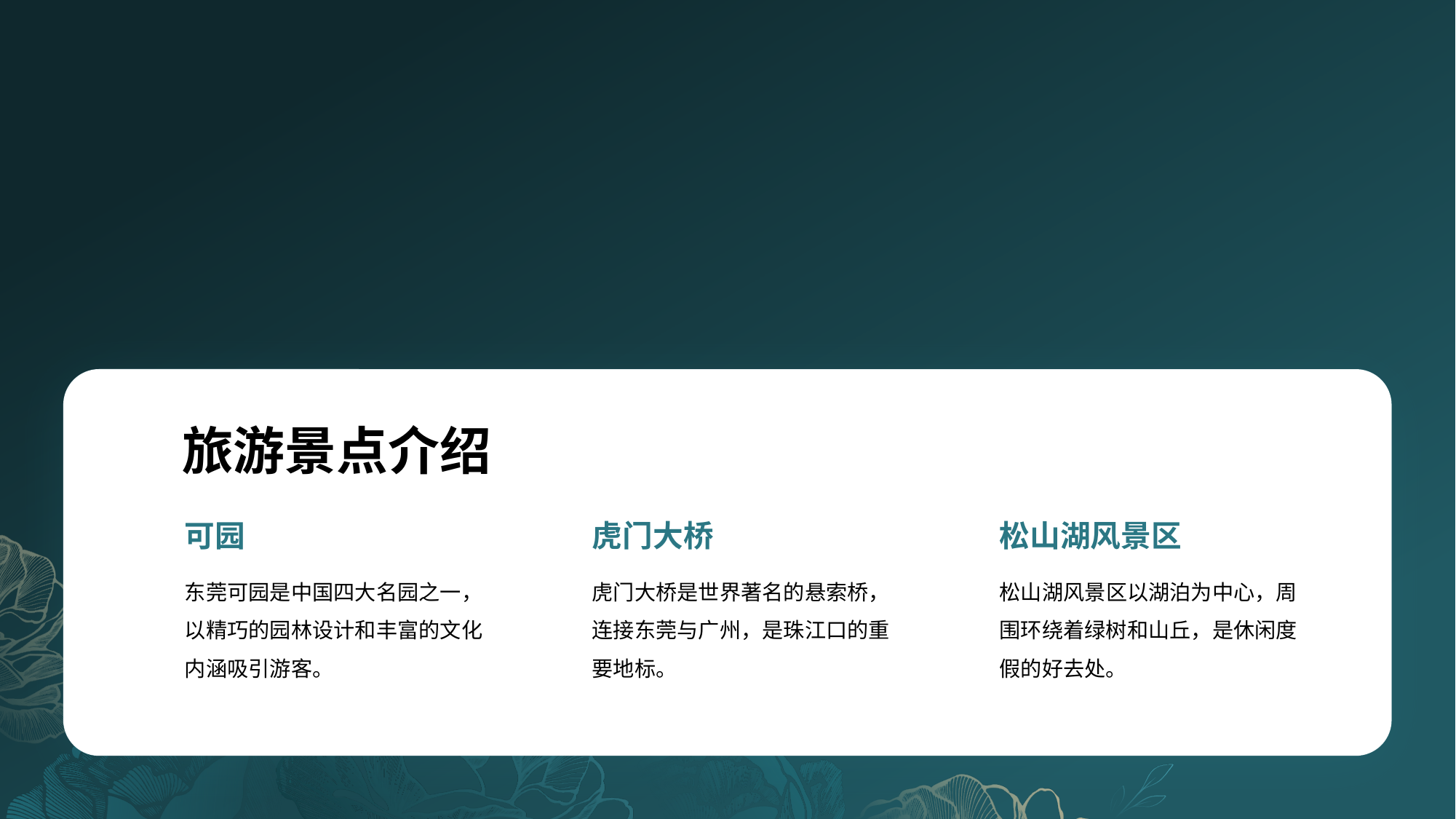

旅游景点介绍
可园
虎门大桥
松山湖风景区
东莞可园是中国四大名园之一，以精巧的园林设计和丰富的文化内涵吸引游客。
虎门大桥是世界著名的悬索桥，连接东莞与广州，是珠江口的重要地标。
松山湖风景区以湖泊为中心，周围环绕着绿树和山丘，是休闲度假的好去处。